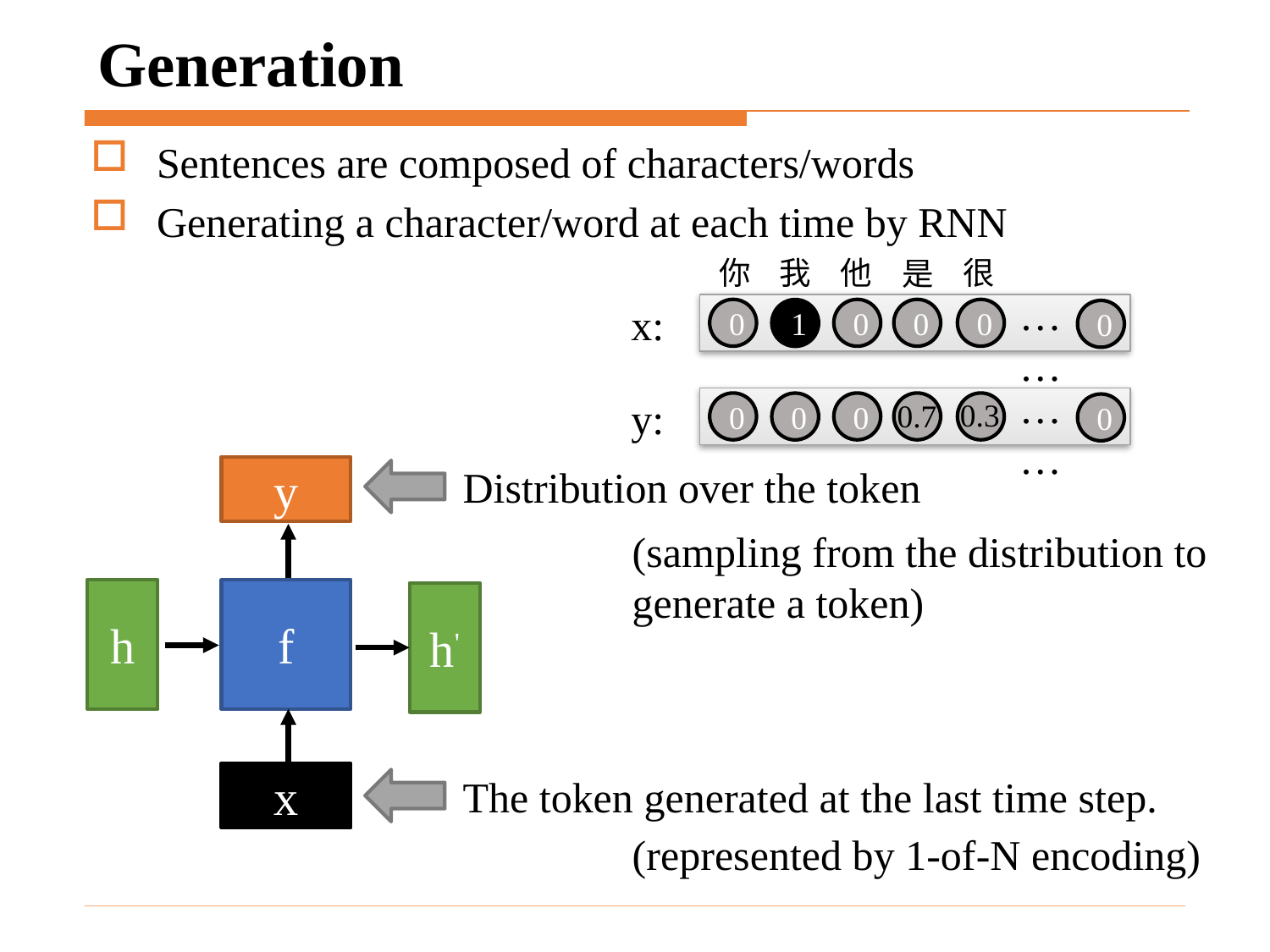

# Generation
Sentences are composed of characters/words
Generating a character/word at each time by RNN

你
我
他
很
是
……
x:

0
0
0
0
1
0
……
y:

0.3
0.7
0
0

0
0
Distribution over the token
y
h
f
h'
x

(sampling from the distribution to generate a token)
The token generated at the last time step.

(represented by 1-of-N encoding)